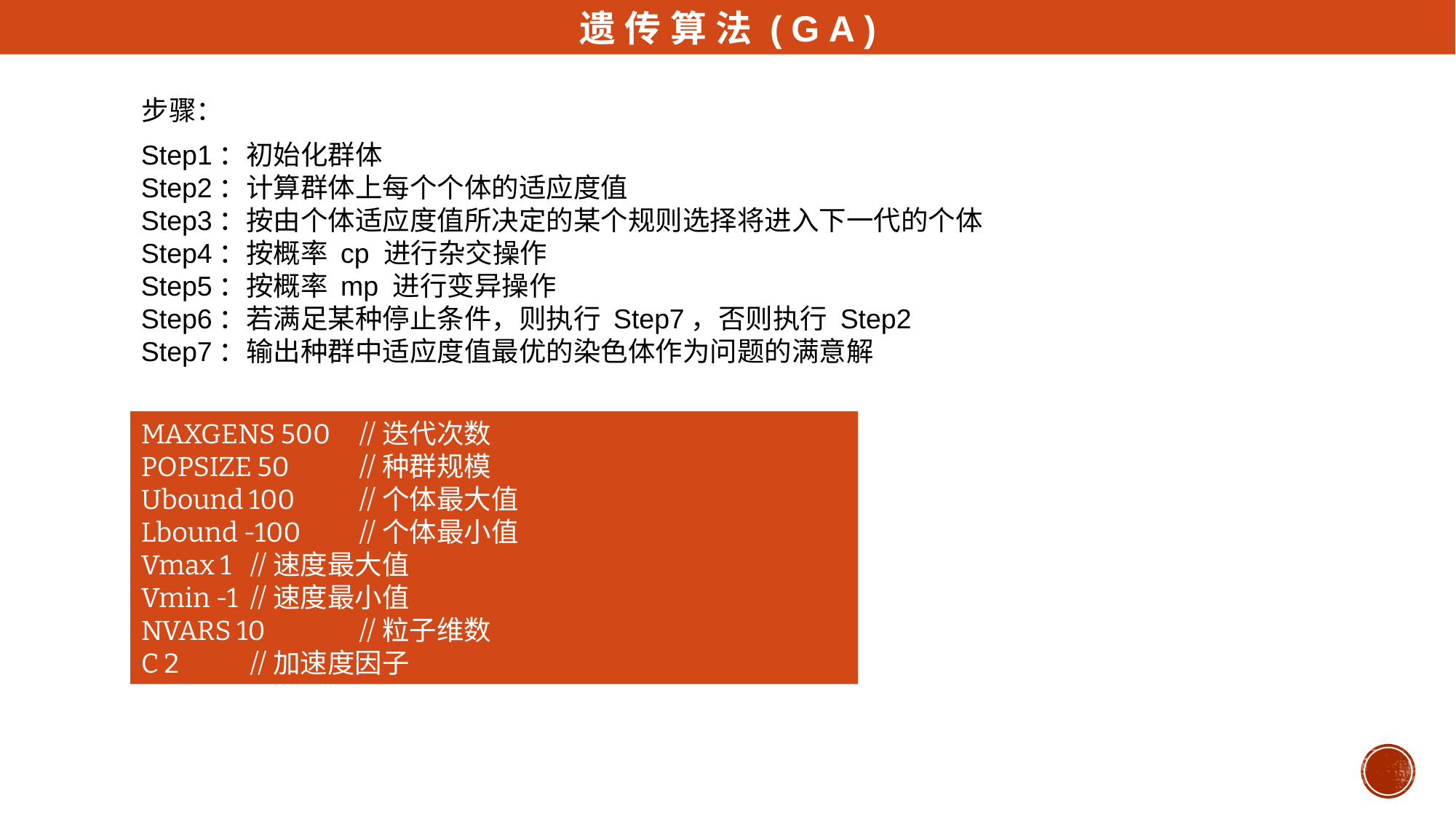

遗传算法(GA)
步骤：
Step1：初始化群体
Step2：计算群体上每个个体的适应度值
Step3：按由个体适应度值所决定的某个规则选择将进入下一代的个体
Step4：按概率 cp 进行杂交操作
Step5：按概率 mp 进行变异操作
Step6：若满足某种停止条件，则执行 Step7，否则执行 Step2
Step7：输出种群中适应度值最优的染色体作为问题的满意解

MAXGENS 500	//迭代次数
POPSIZE 50	//种群规模
Ubound 100	//个体最大值
Lbound -100	//个体最小值
Vmax 1	//速度最大值
Vmin -1	//速度最小值
NVARS 10	//粒子维数
C 2	//加速度因子